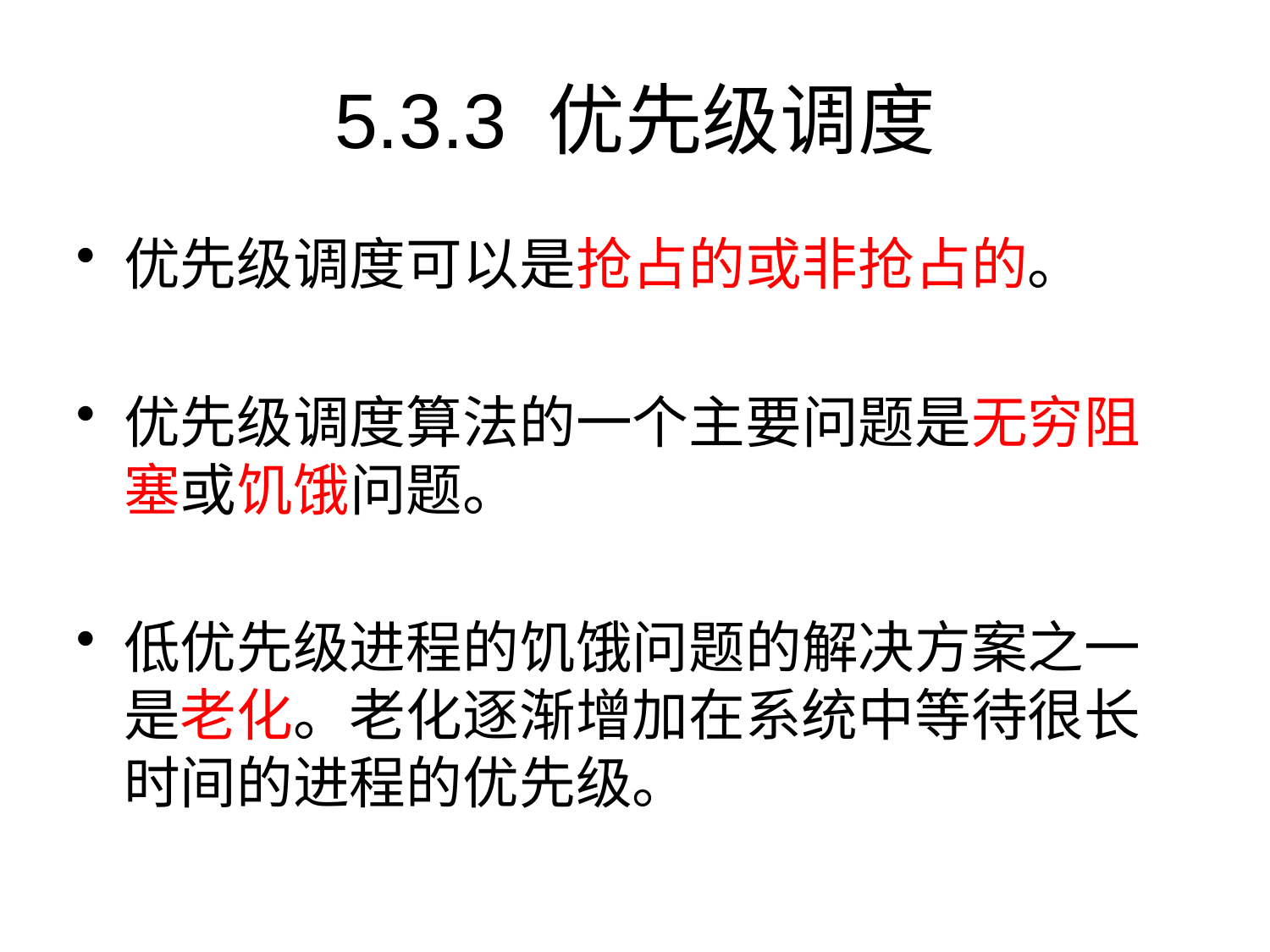

# 5.3.3 优先级调度
优先级调度可以是抢占的或非抢占的。

优先级调度算法的一个主要问题是无穷阻塞或饥饿问题。

低优先级进程的饥饿问题的解决方案之一是老化。老化逐渐增加在系统中等待很长时间的进程的优先级。